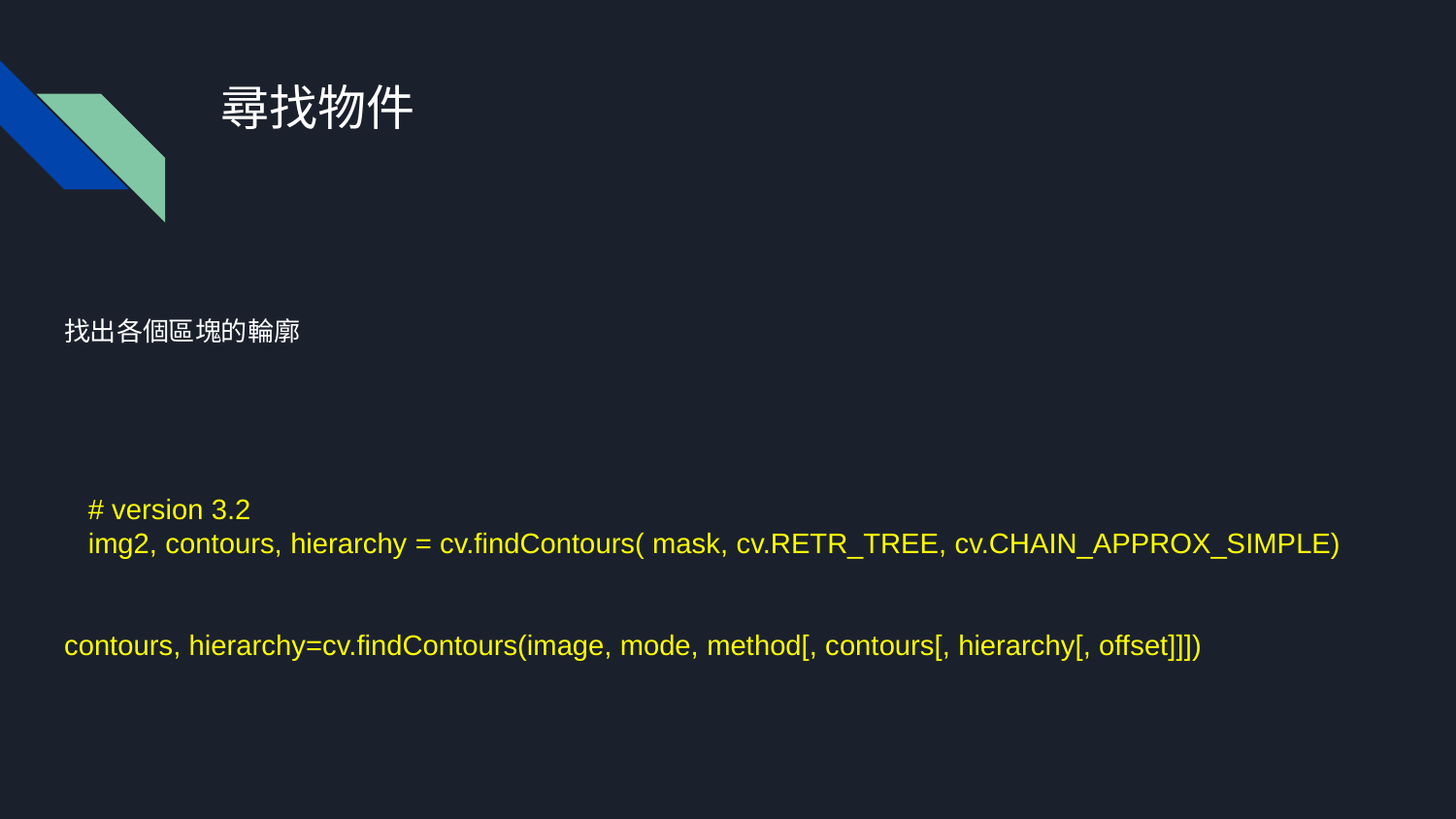

# 尋找物件
找出各個區塊的輪廓
   # version 3.2
   img2, contours, hierarchy = cv.findContours( mask, cv.RETR_TREE, cv.CHAIN_APPROX_SIMPLE)

contours, hierarchy=cv.findContours(image, mode, method[, contours[, hierarchy[, offset]]])